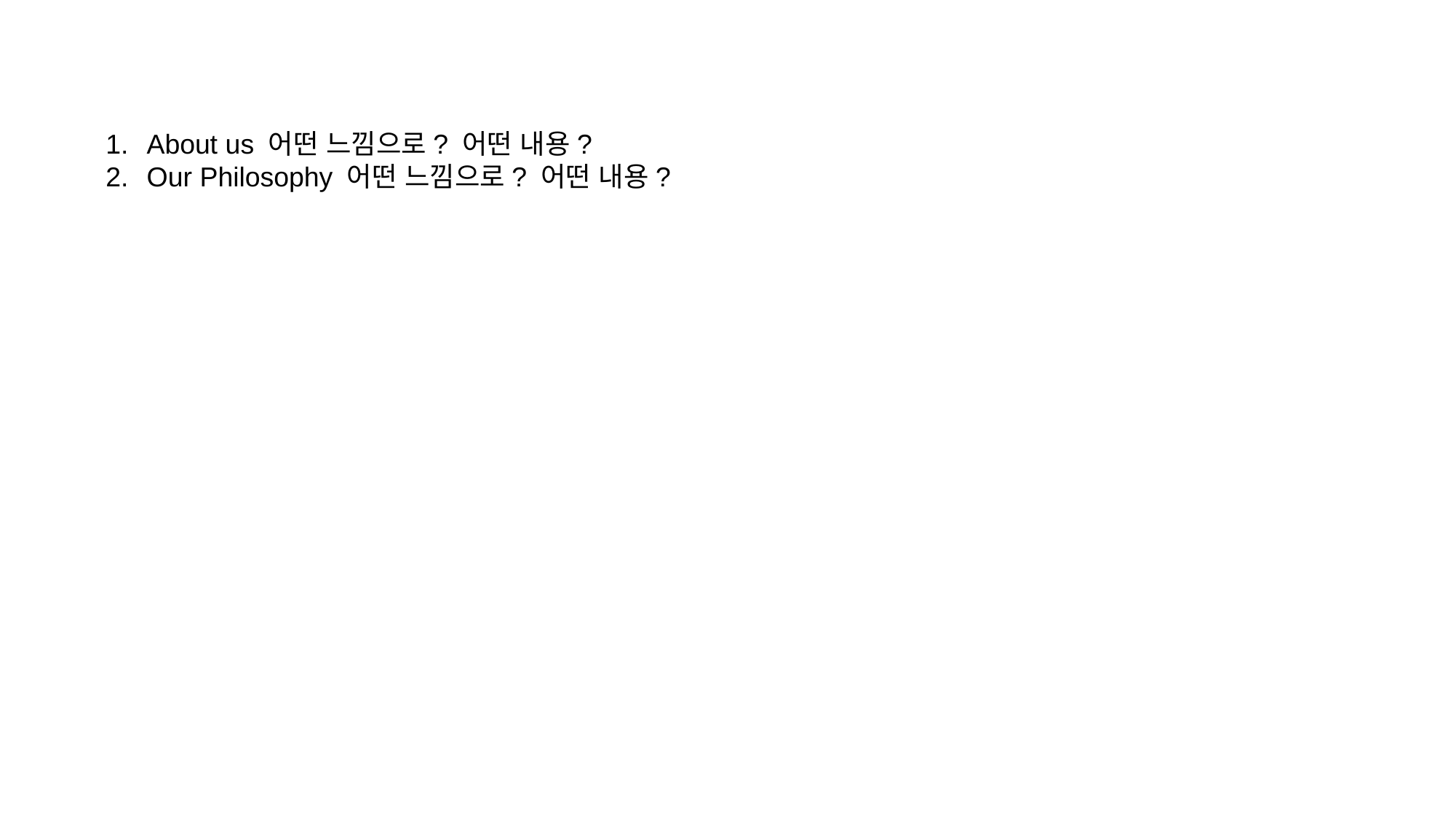

About us 어떤 느낌으로? 어떤 내용?
Our Philosophy 어떤 느낌으로? 어떤 내용?